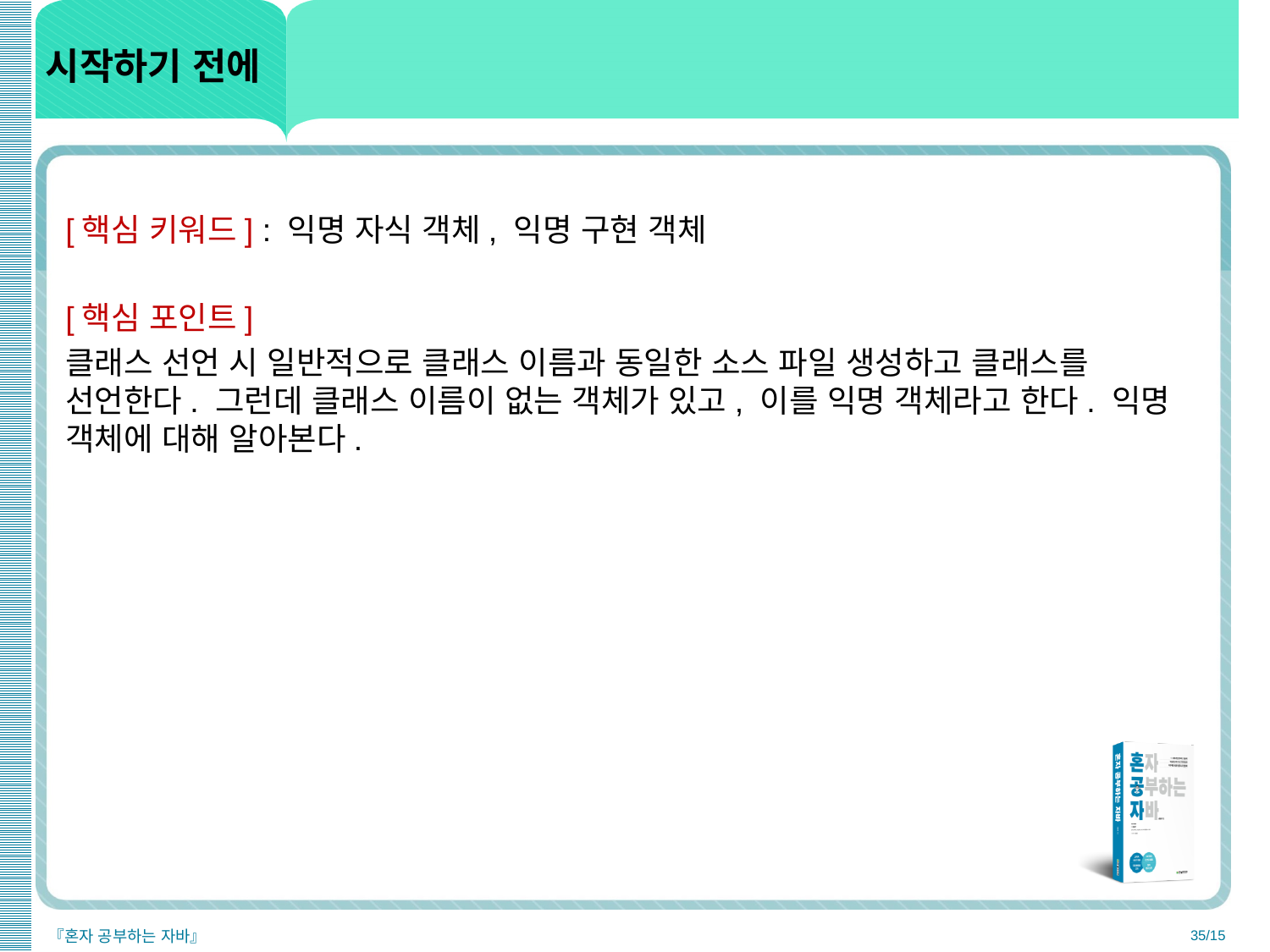

# 시작하기 전에

[핵심 키워드] : 익명 자식 객체, 익명 구현 객체

[핵심 포인트]
클래스 선언 시 일반적으로 클래스 이름과 동일한 소스 파일 생성하고 클래스를 선언한다. 그런데 클래스 이름이 없는 객체가 있고, 이를 익명 객체라고 한다. 익명 객체에 대해 알아본다.